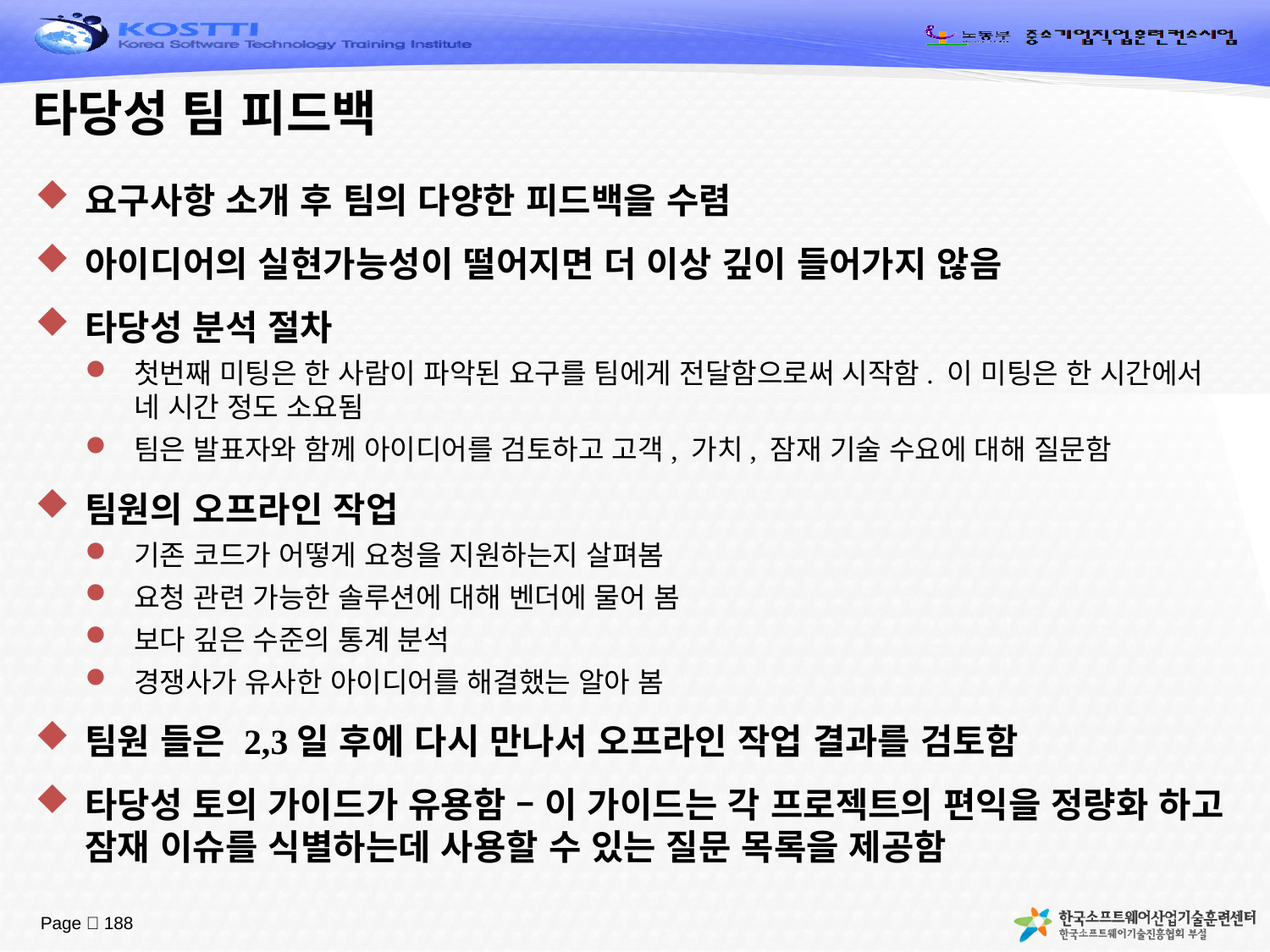

# 타당성 팀 피드백
요구사항 소개 후 팀의 다양한 피드백을 수렴
아이디어의 실현가능성이 떨어지면 더 이상 깊이 들어가지 않음
타당성 분석 절차
첫번째 미팅은 한 사람이 파악된 요구를 팀에게 전달함으로써 시작함. 이 미팅은 한 시간에서 네 시간 정도 소요됨
팀은 발표자와 함께 아이디어를 검토하고 고객, 가치, 잠재 기술 수요에 대해 질문함
팀원의 오프라인 작업
기존 코드가 어떻게 요청을 지원하는지 살펴봄
요청 관련 가능한 솔루션에 대해 벤더에 물어 봄
보다 깊은 수준의 통계 분석
경쟁사가 유사한 아이디어를 해결했는 알아 봄
팀원 들은 2,3일 후에 다시 만나서 오프라인 작업 결과를 검토함
타당성 토의 가이드가 유용함 – 이 가이드는 각 프로젝트의 편익을 정량화 하고 잠재 이슈를 식별하는데 사용할 수 있는 질문 목록을 제공함